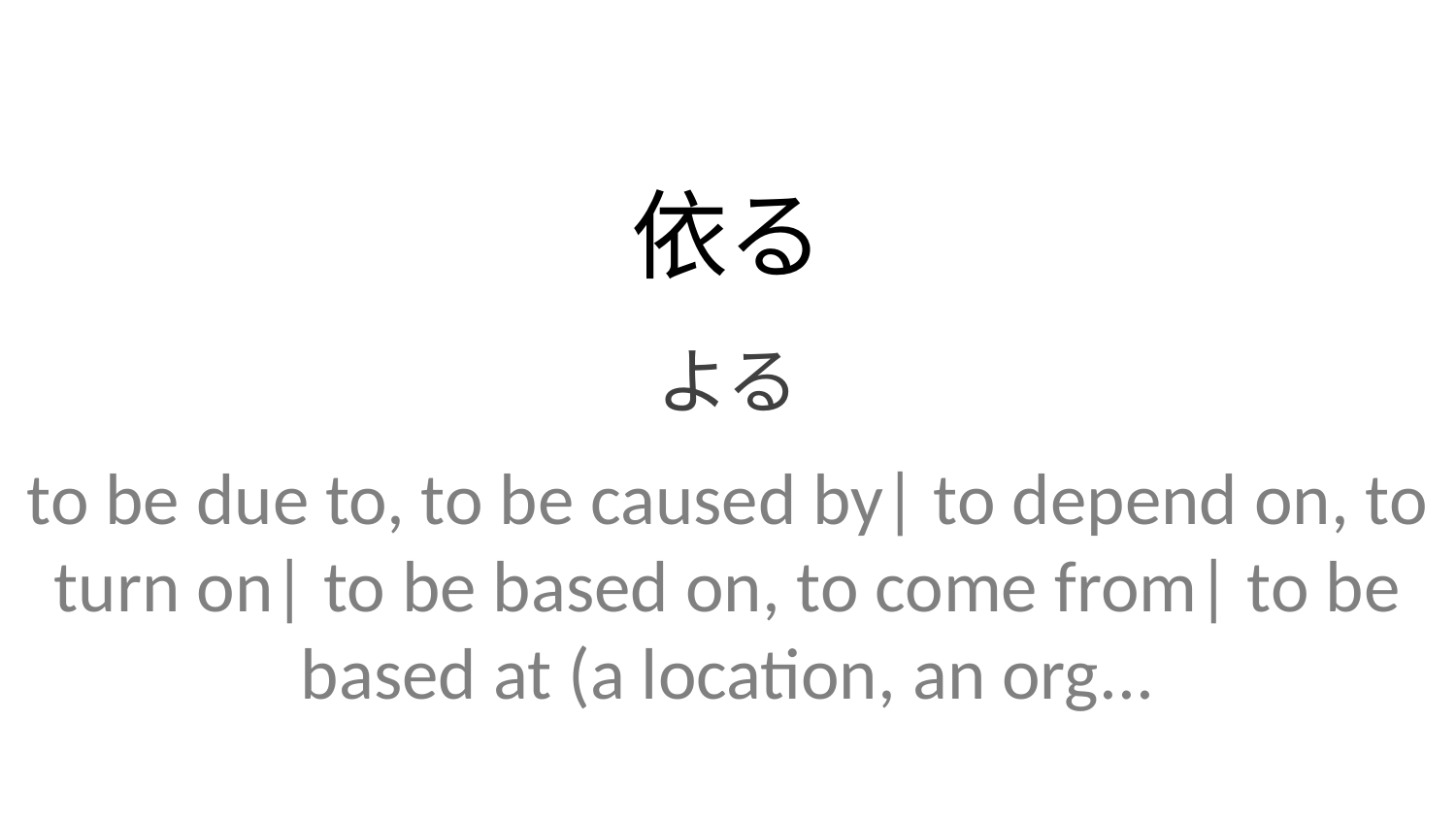

依る

よる
to be due to, to be caused by| to depend on, to turn on| to be based on, to come from| to be based at (a location, an org...